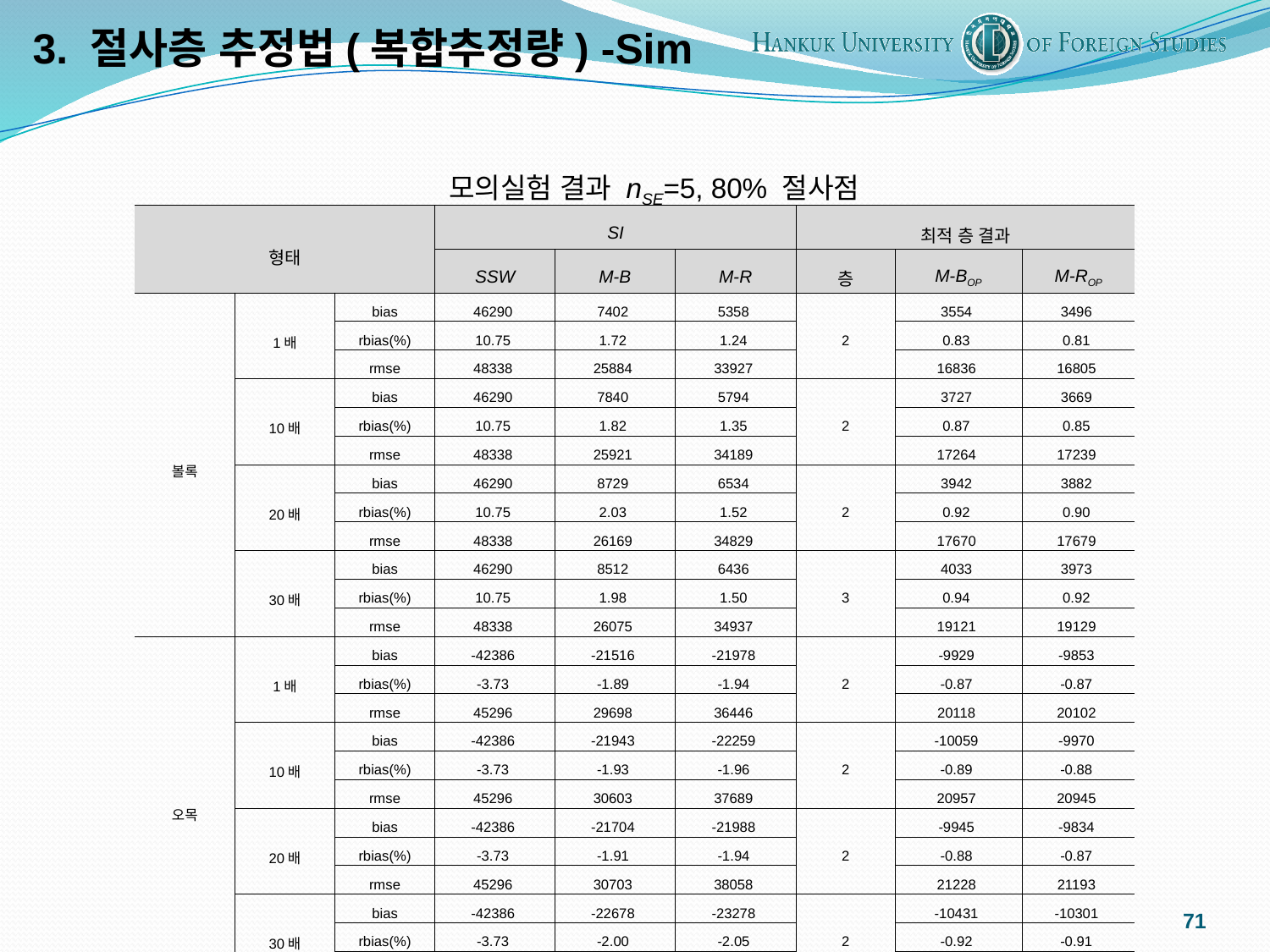

3. 절사층 추정법(복합추정량) -Sim
모의실험 결과 nSE=5, 80% 절사점
| 형태 |  |  | SI |  |  | 최적 층 결과 |  |  |
| --- | --- | --- | --- | --- | --- | --- | --- | --- |
|  |  |  | SSW | M-B | M-R | 층 | M-BOP | M-ROP |
| 볼록 | 1배 | bias | 46290 | 7402 | 5358 | 2 | 3554 | 3496 |
|  |  | rbias(%) | 10.75 | 1.72 | 1.24 |  | 0.83 | 0.81 |
|  |  | rmse | 48338 | 25884 | 33927 |  | 16836 | 16805 |
|  | 10배 | bias | 46290 | 7840 | 5794 | 2 | 3727 | 3669 |
|  |  | rbias(%) | 10.75 | 1.82 | 1.35 |  | 0.87 | 0.85 |
|  |  | rmse | 48338 | 25921 | 34189 |  | 17264 | 17239 |
|  | 20배 | bias | 46290 | 8729 | 6534 | 2 | 3942 | 3882 |
|  |  | rbias(%) | 10.75 | 2.03 | 1.52 |  | 0.92 | 0.90 |
|  |  | rmse | 48338 | 26169 | 34829 |  | 17670 | 17679 |
|  | 30배 | bias | 46290 | 8512 | 6436 | 3 | 4033 | 3973 |
|  |  | rbias(%) | 10.75 | 1.98 | 1.50 |  | 0.94 | 0.92 |
|  |  | rmse | 48338 | 26075 | 34937 |  | 19121 | 19129 |
| 오목 | 1배 | bias | -42386 | -21516 | -21978 | 2 | -9929 | -9853 |
|  |  | rbias(%) | -3.73 | -1.89 | -1.94 |  | -0.87 | -0.87 |
|  |  | rmse | 45296 | 29698 | 36446 |  | 20118 | 20102 |
|  | 10배 | bias | -42386 | -21943 | -22259 | 2 | -10059 | -9970 |
|  |  | rbias(%) | -3.73 | -1.93 | -1.96 |  | -0.89 | -0.88 |
|  |  | rmse | 45296 | 30603 | 37689 |  | 20957 | 20945 |
|  | 20배 | bias | -42386 | -21704 | -21988 | 2 | -9945 | -9834 |
|  |  | rbias(%) | -3.73 | -1.91 | -1.94 |  | -0.88 | -0.87 |
|  |  | rmse | 45296 | 30703 | 38058 |  | 21228 | 21193 |
|  | 30배 | bias | -42386 | -22678 | -23278 | 2 | -10431 | -10301 |
|  |  | rbias(%) | -3.73 | -2.00 | -2.05 |  | -0.92 | -0.91 |
|  |  | rmse | 45296 | 31992 | 39547 |  | 23363 | 23338 |

71